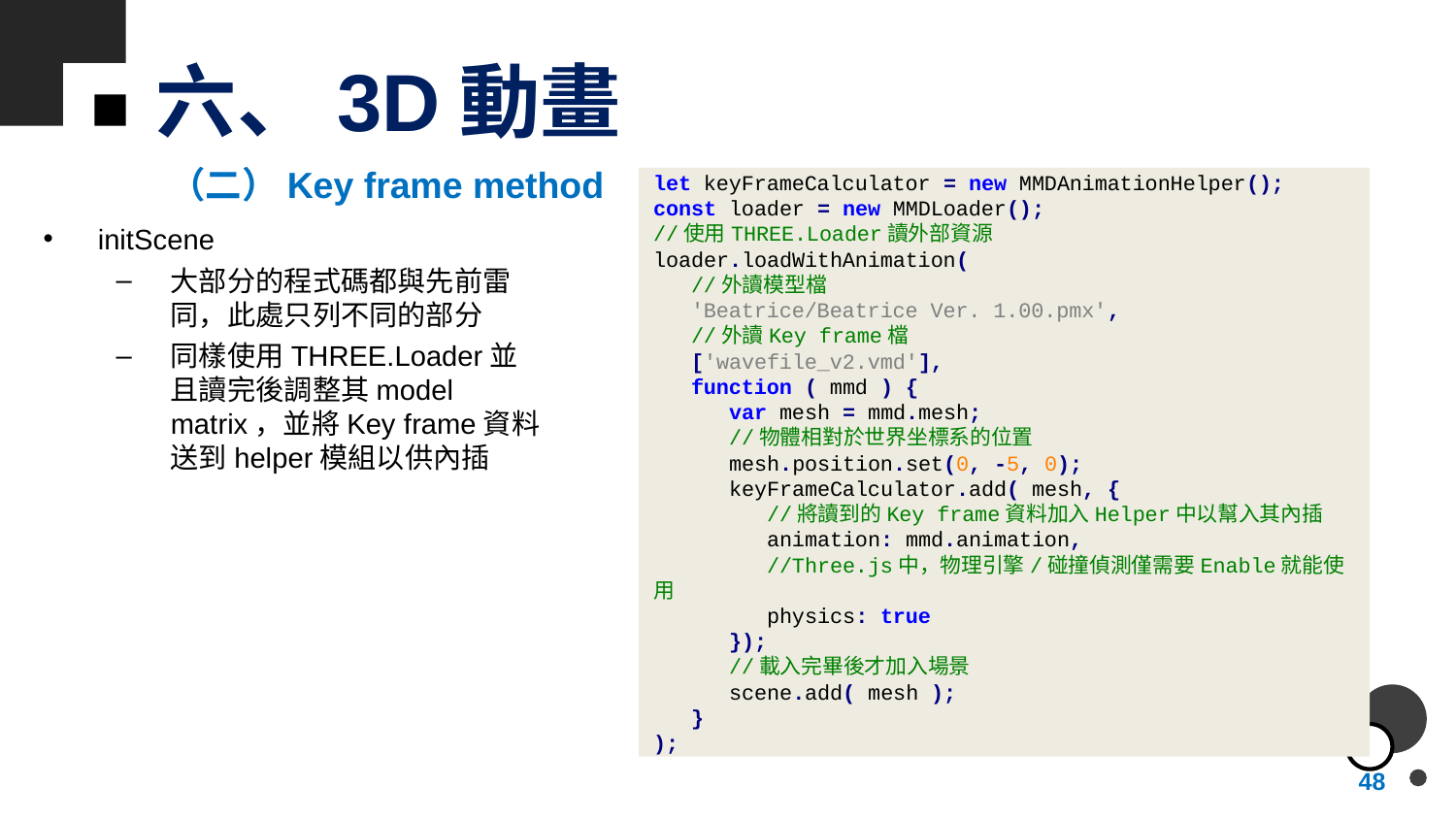

# 六、3D動畫
（二）Key frame method
let keyFrameCalculator = new MMDAnimationHelper();
const loader = new MMDLoader();
//使用THREE.Loader讀外部資源
loader.loadWithAnimation(
   //外讀模型檔
   'Beatrice/Beatrice Ver. 1.00.pmx',
   //外讀Key frame檔
   ['wavefile_v2.vmd'],
   function ( mmd ) {
      var mesh = mmd.mesh;
      //物體相對於世界坐標系的位置
      mesh.position.set(0, -5, 0);
      keyFrameCalculator.add( mesh, {
         //將讀到的Key frame資料加入Helper中以幫入其內插
         animation: mmd.animation,
         //Three.js中，物理引擎/碰撞偵測僅需要Enable就能使用
         physics: true
      });
      //載入完畢後才加入場景
      scene.add( mesh );
   }
);
initScene
大部分的程式碼都與先前雷同，此處只列不同的部分
同樣使用THREE.Loader並且讀完後調整其model matrix，並將Key frame資料送到helper模組以供內插

48